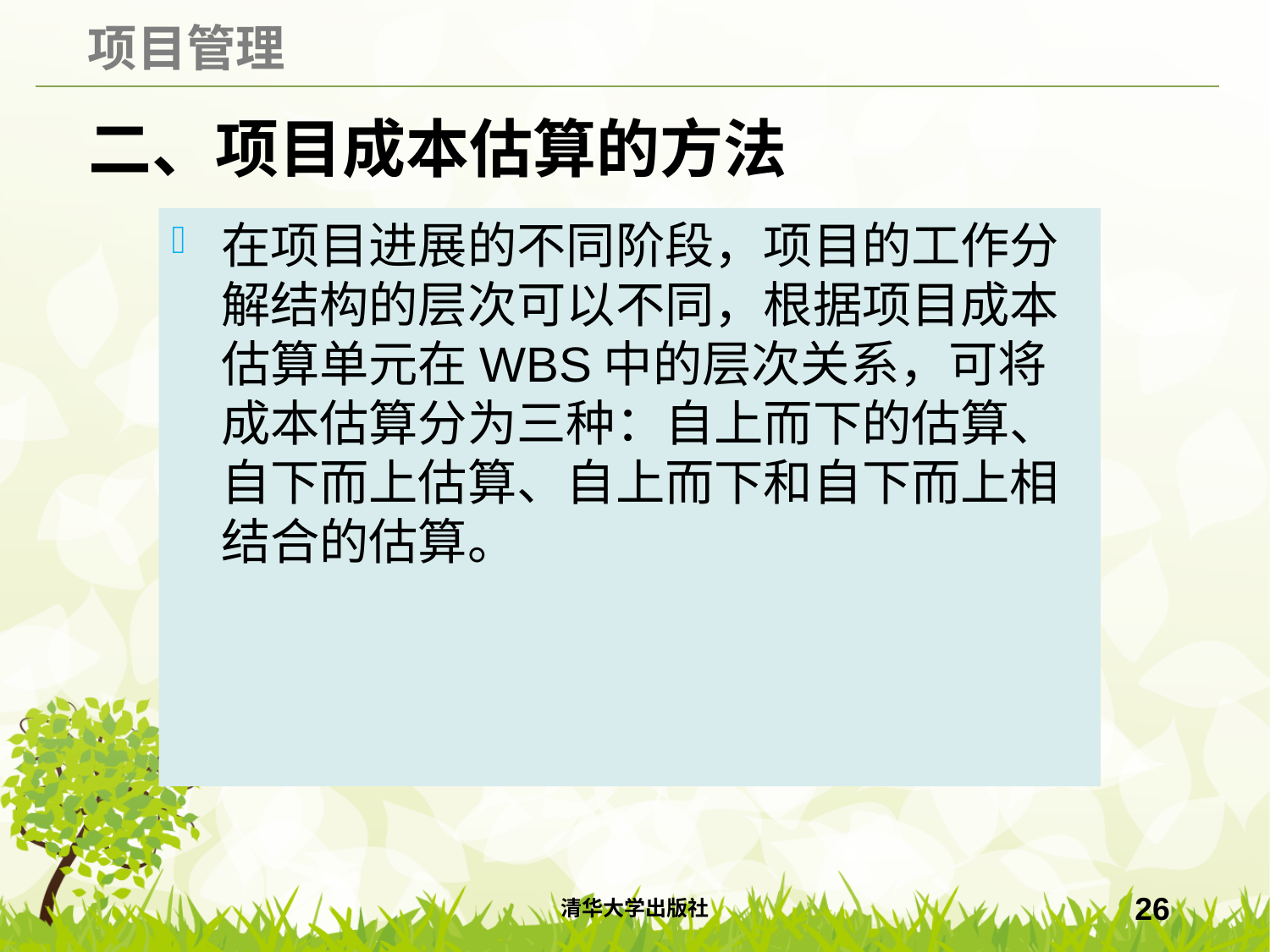

# 二、项目成本估算的方法
在项目进展的不同阶段，项目的工作分解结构的层次可以不同，根据项目成本估算单元在WBS中的层次关系，可将成本估算分为三种：自上而下的估算、自下而上估算、自上而下和自下而上相结合的估算。
清华大学出版社
26